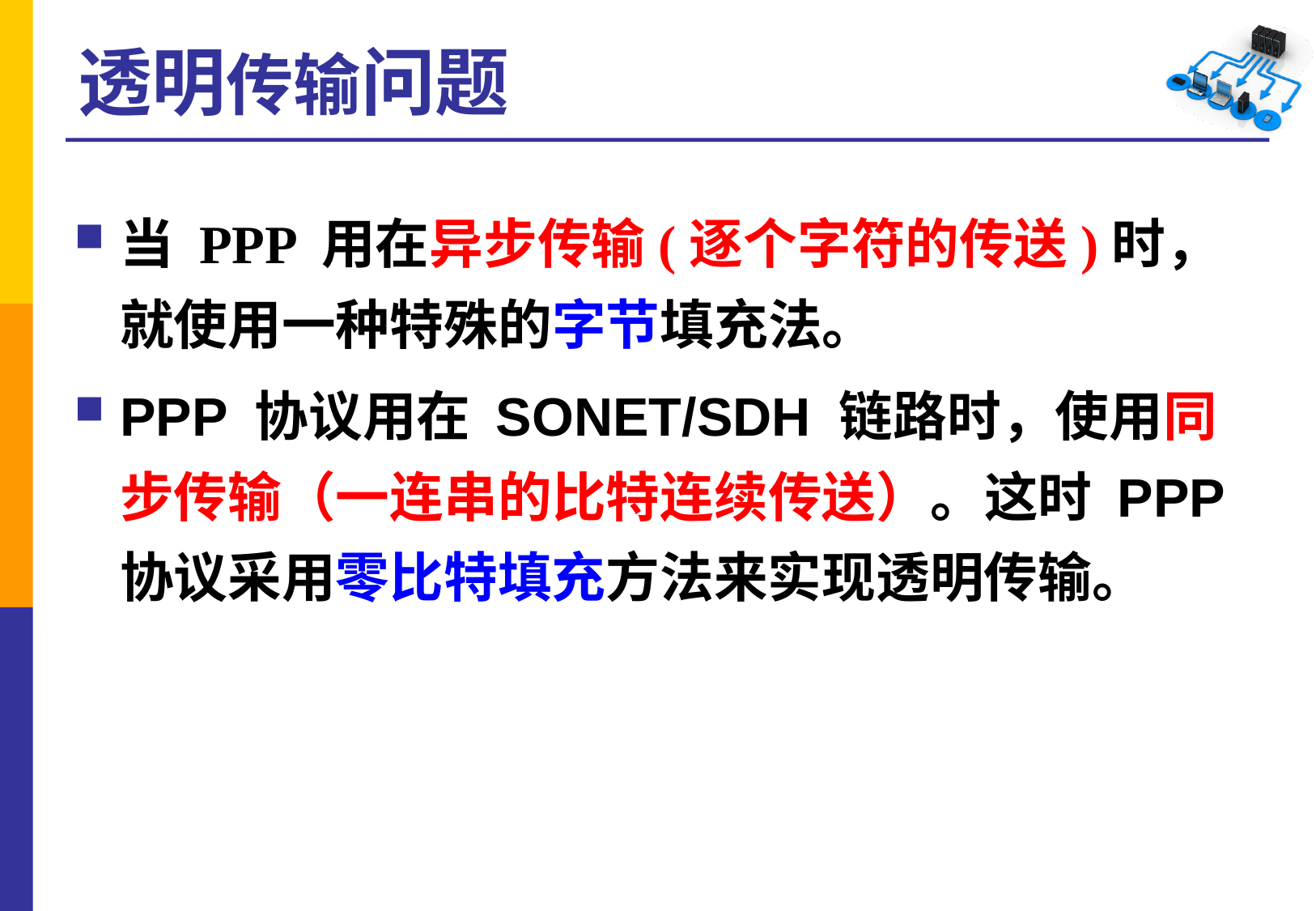

# 透明传输问题
当 PPP 用在异步传输(逐个字符的传送)时，就使用一种特殊的字节填充法。
PPP 协议用在 SONET/SDH 链路时，使用同步传输（一连串的比特连续传送）。这时 PPP 协议采用零比特填充方法来实现透明传输。